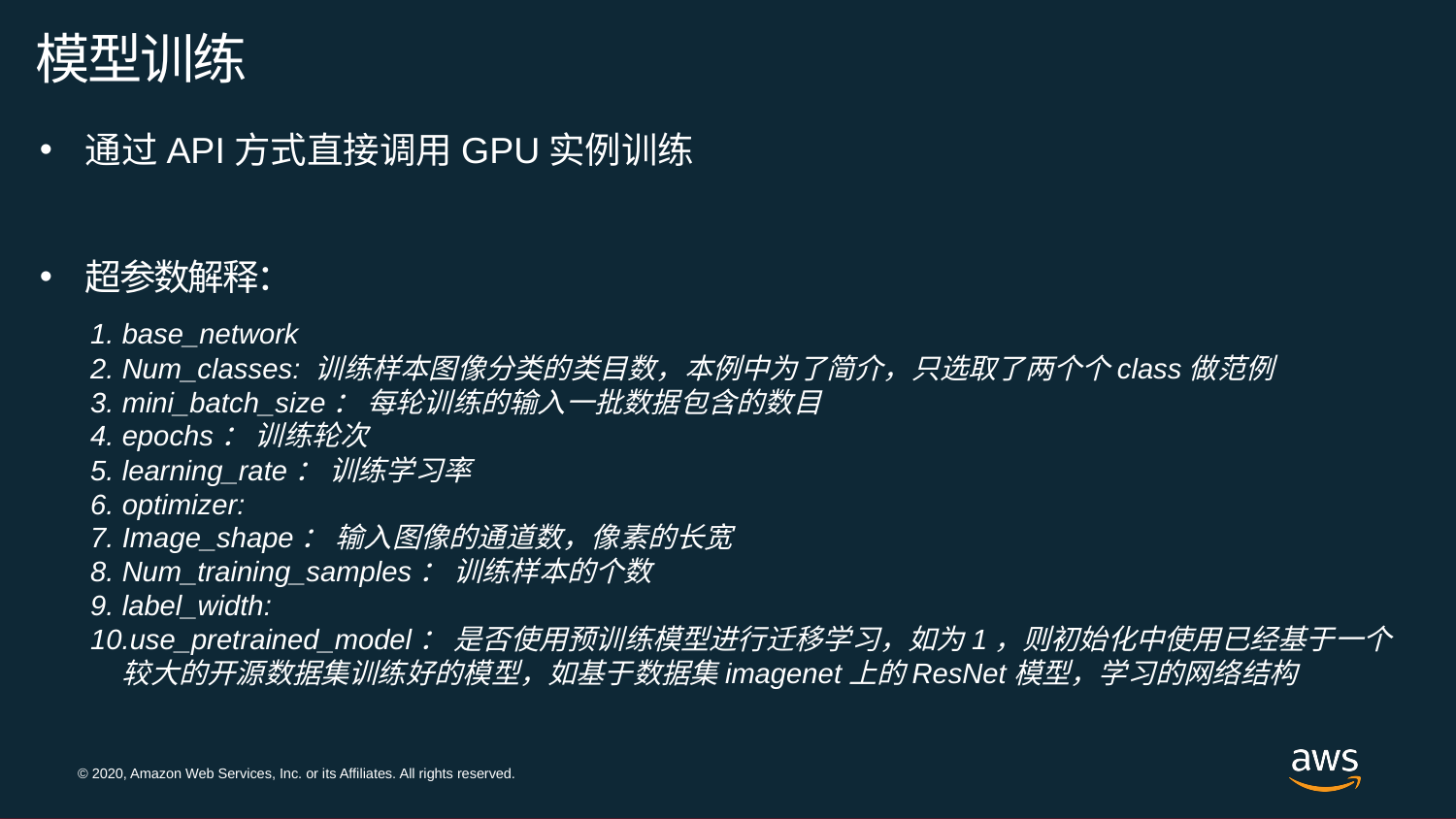

模型训练
通过API方式直接调用GPU实例训练
超参数解释：
base_network
Num_classes: 训练样本图像分类的类目数，本例中为了简介，只选取了两个个class做范例
mini_batch_size： 每轮训练的输入一批数据包含的数目
epochs： 训练轮次
learning_rate： 训练学习率
optimizer:
Image_shape： 输入图像的通道数，像素的长宽
Num_training_samples： 训练样本的个数
label_width:
use_pretrained_model： 是否使用预训练模型进行迁移学习，如为1，则初始化中使用已经基于一个较大的开源数据集训练好的模型，如基于数据集imagenet上的ResNet模型，学习的网络结构